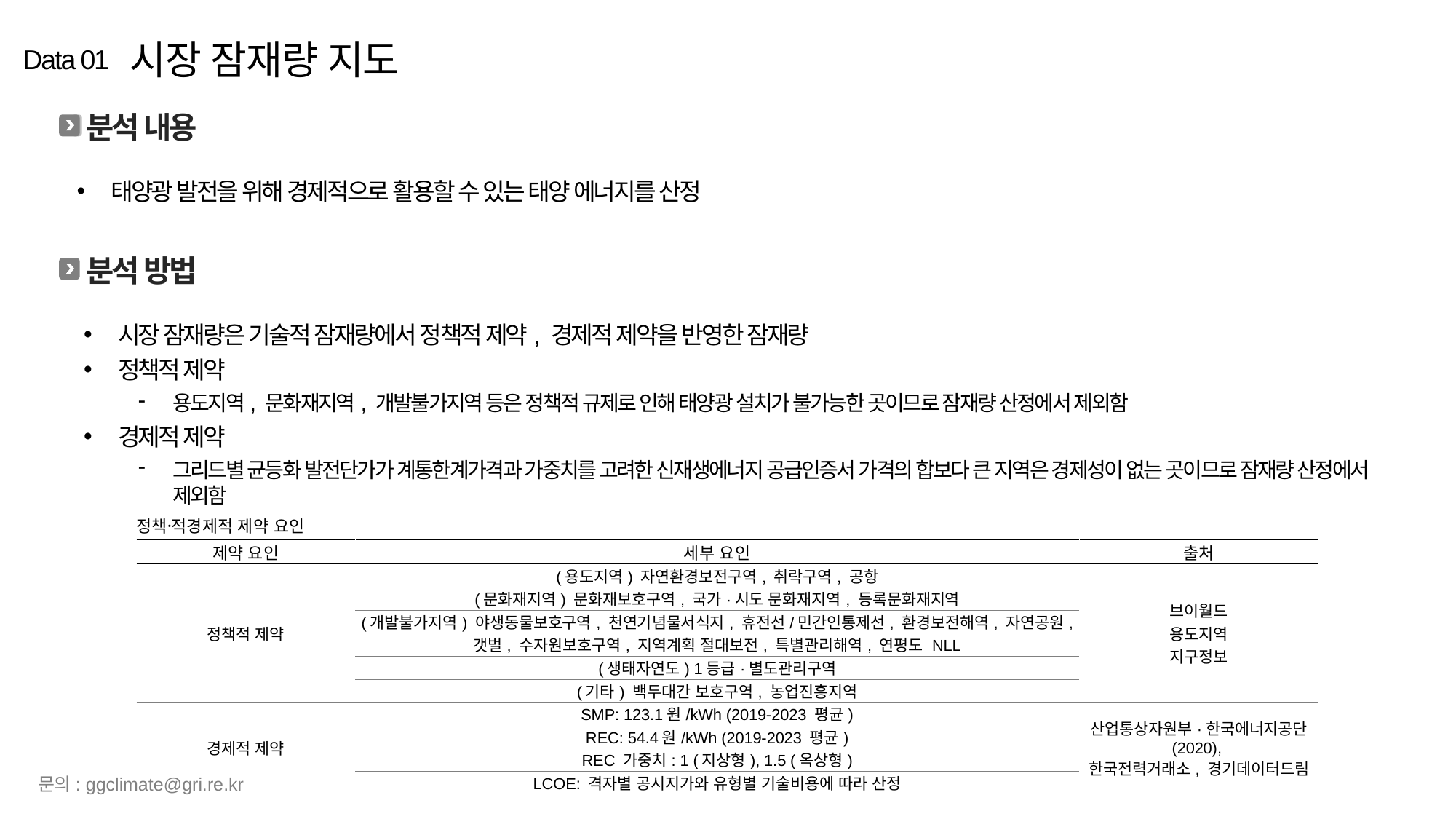

시장 잠재량 지도
Data 01
분석 내용

태양광 발전을 위해 경제적으로 활용할 수 있는 태양 에너지를 산정
분석 방법

시장 잠재량은 기술적 잠재량에서 정책적 제약, 경제적 제약을 반영한 잠재량
정책적 제약
용도지역, 문화재지역, 개발불가지역 등은 정책적 규제로 인해 태양광 설치가 불가능한 곳이므로 잠재량 산정에서 제외함
경제적 제약
그리드별 균등화 발전단가가 계통한계가격과 가중치를 고려한 신재생에너지 공급인증서 가격의 합보다 큰 지역은 경제성이 없는 곳이므로 잠재량 산정에서 제외함
정책적〮경제적 제약 요인
| 제약 요인 | 세부 요인 | 출처 |
| --- | --- | --- |
| 정책적 제약 | (용도지역) 자연환경보전구역, 취락구역, 공항 | 브이월드 용도지역 지구정보 |
|  | (문화재지역) 문화재보호구역, 국가·시도 문화재지역, 등록문화재지역 |  |
|  | (개발불가지역) 야생동물보호구역, 천연기념물서식지, 휴전선/민간인통제선, 환경보전해역, 자연공원, 갯벌, 수자원보호구역, 지역계획 절대보전, 특별관리해역, 연평도 NLL |  |
|  | (생태자연도) 1등급·별도관리구역 |  |
|  | (기타) 백두대간 보호구역, 농업진흥지역 |  |
| 경제적 제약 | SMP: 123.1원/kWh (2019-2023 평균) REC: 54.4원/kWh (2019-2023 평균) REC 가중치: 1 (지상형), 1.5 (옥상형) | 산업통상자원부·한국에너지공단 (2020), 한국전력거래소, 경기데이터드림 |
|  | LCOE: 격자별 공시지가와 유형별 기술비용에 따라 산정 |  |
문의: ggclimate@gri.re.kr